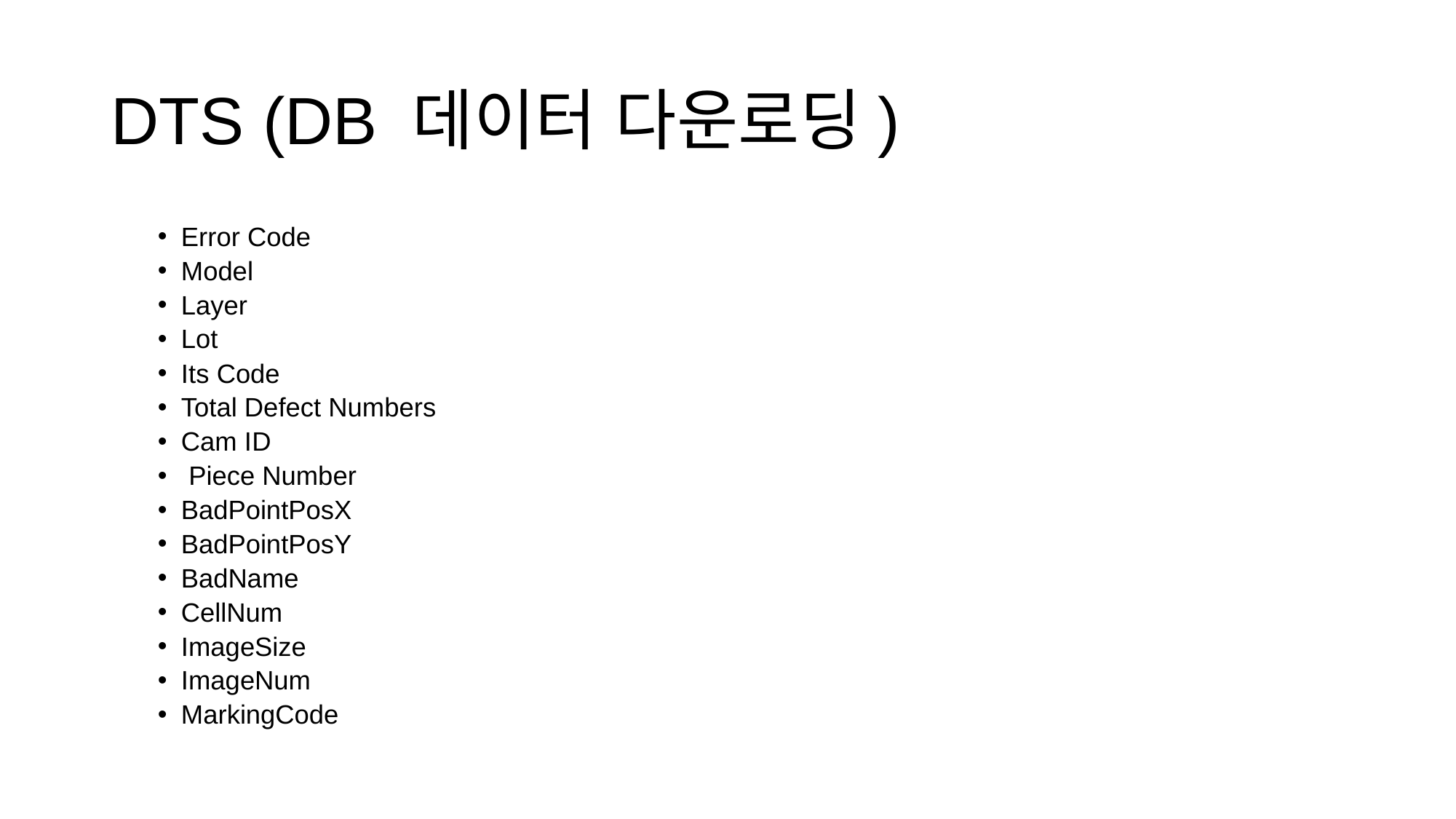

# DTS (DB 데이터 다운로딩)
Error Code
Model
Layer
Lot
Its Code
Total Defect Numbers
Cam ID
 Piece Number
BadPointPosX
BadPointPosY
BadName
CellNum
ImageSize
ImageNum
MarkingCode